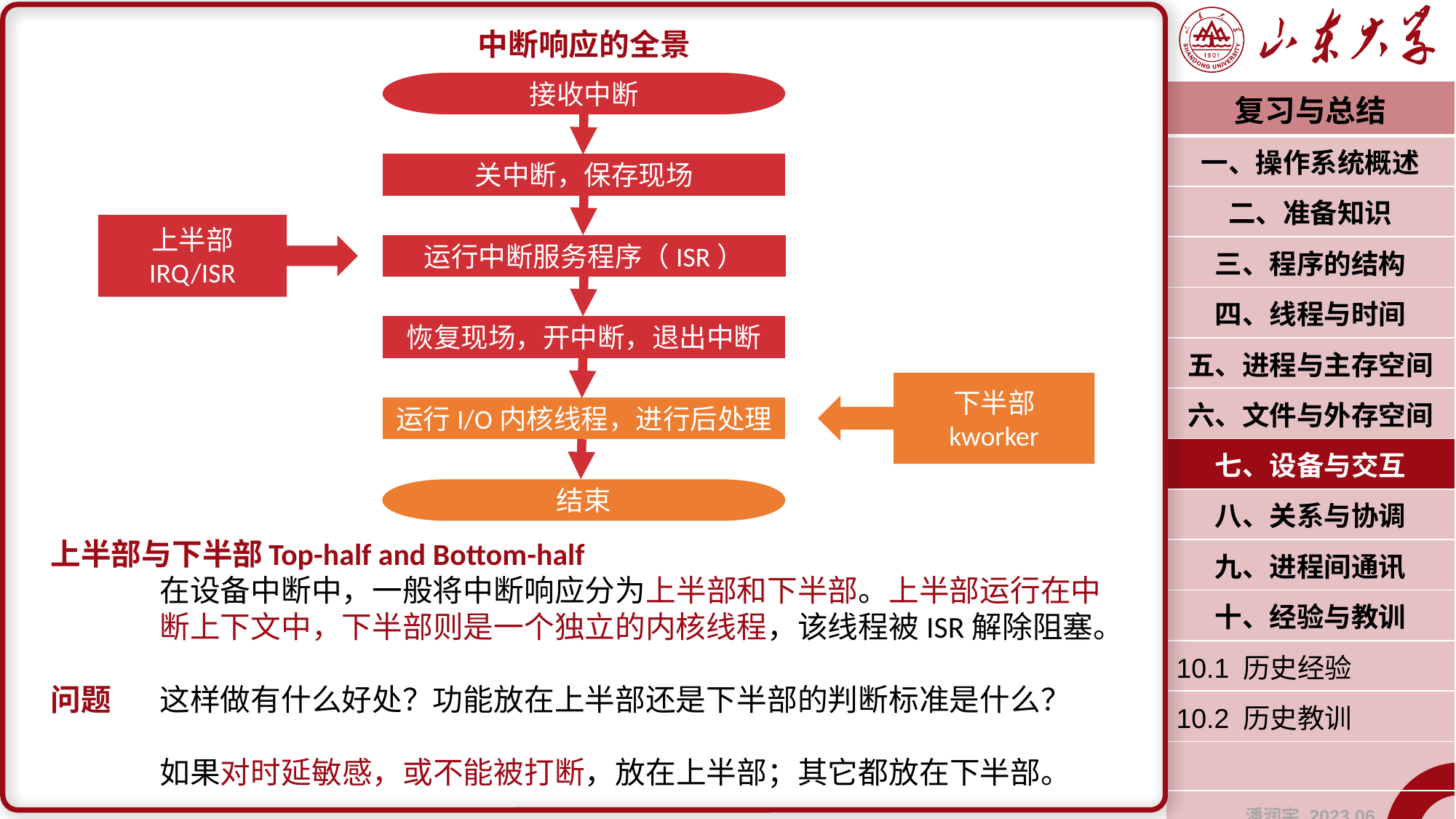

中断响应的全景

上半部与下半部	Top-half and Bottom-half
	在设备中断中，一般将中断响应分为上半部和下半部。上半部运行在中	断上下文中，下半部则是一个独立的内核线程，该线程被ISR解除阻塞。

问题	这样做有什么好处？功能放在上半部还是下半部的判断标准是什么？

	如果对时延敏感，或不能被打断，放在上半部；其它都放在下半部。
接收中断
关中断，保存现场
上半部
IRQ/ISR
运行中断服务程序（ISR）
恢复现场，开中断，退出中断
下半部
kworker
运行I/O内核线程，进行后处理
结束
| 复习与总结 |
| --- |
| 一、操作系统概述 |
| 二、准备知识 |
| 三、程序的结构 |
| 四、线程与时间 |
| 五、进程与主存空间 |
| 六、文件与外存空间 |
| 七、设备与交互 |
| 八、关系与协调 |
| 九、进程间通讯 |
| 十、经验与教训 |
| 10.1 历史经验 |
| 10.2 历史教训 |
|  |
| 潘润宇 2023.06 |